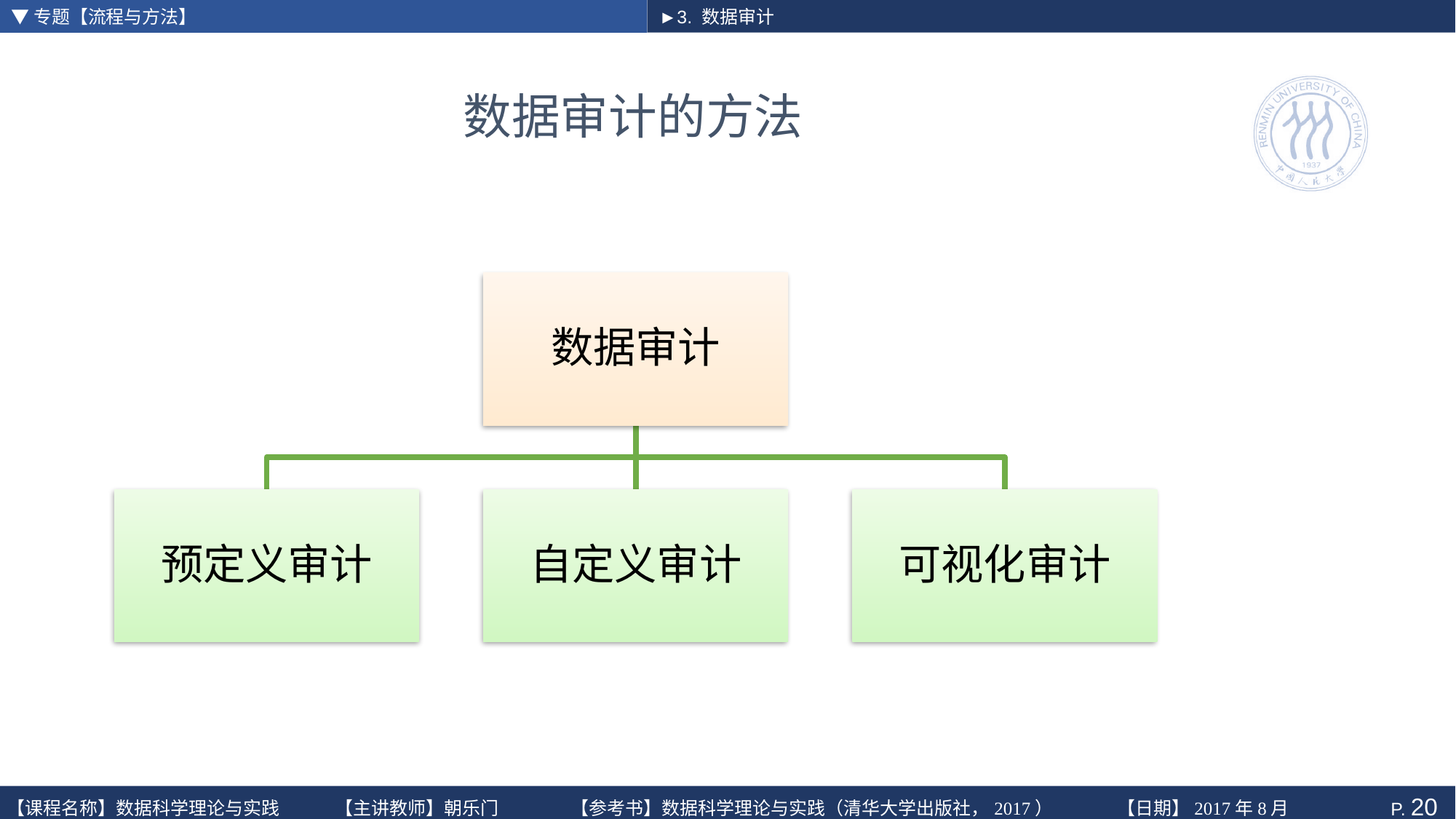

▼专题【流程与方法】
►3. 数据审计
# 数据审计的方法
数据审计
预定义审计
自定义审计
可视化审计